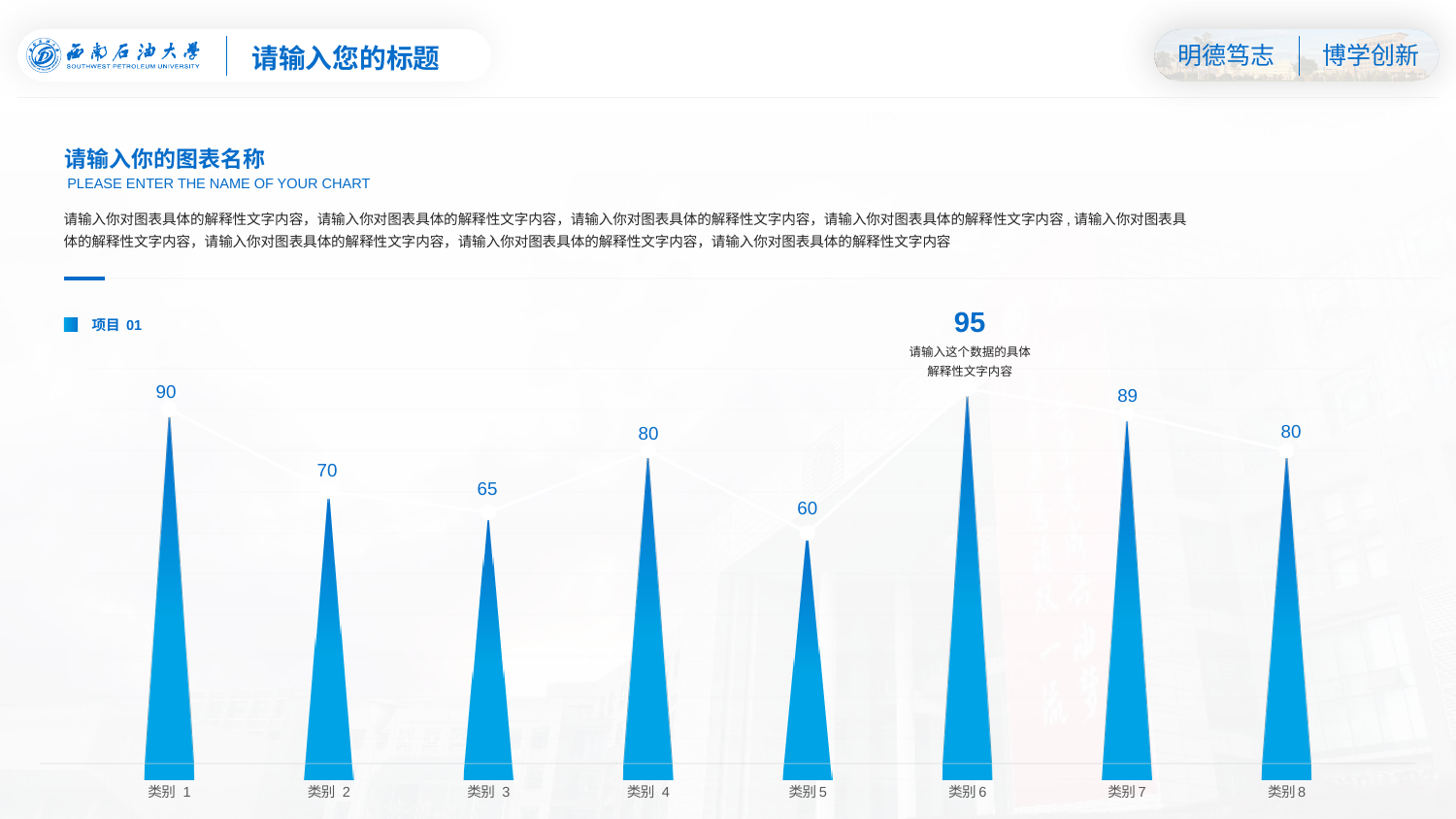

请输入您的标题
请输入你的图表名称
PLEASE ENTER THE NAME OF YOUR CHART
请输入你对图表具体的解释性文字内容，请输入你对图表具体的解释性文字内容，请输入你对图表具体的解释性文字内容，请输入你对图表具体的解释性文字内容,请输入你对图表具体的解释性文字内容，请输入你对图表具体的解释性文字内容，请输入你对图表具体的解释性文字内容，请输入你对图表具体的解释性文字内容
95
项目 01

请输入这个数据的具体解释性文字内容

### Chart

| Category | 系列 1 | 系列 2 |
|---|---|---|
| 类别 1 | 90.0 | 90.0 |
| 类别 2 | 70.0 | 70.0 |
| 类别 3 | 65.0 | 65.0 |
| 类别 4 | 80.0 | 80.0 |
| 类别5 | 60.0 | 60.0 |
| 类别6 | 95.0 | 95.0 |
| 类别7 | 89.0 | 89.0 |
| 类别8 | 80.0 | 80.0 |
90
89
80
80
70
65
60